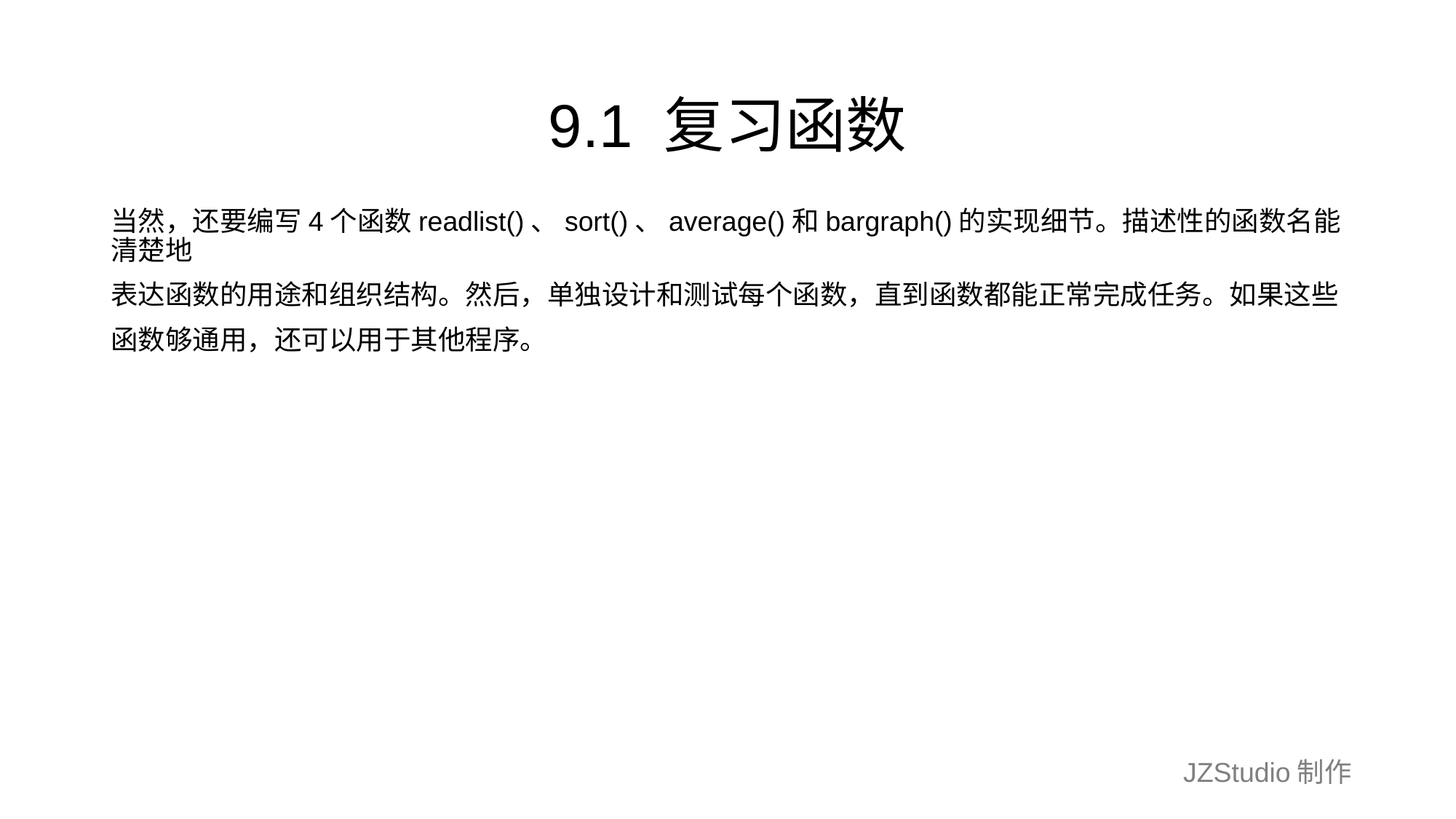

# 9.1 复习函数
当然，还要编写4个函数readlist()、sort()、average()和bargraph()的实现细节。描述性的函数名能清楚地
表达函数的用途和组织结构。然后，单独设计和测试每个函数，直到函数都能正常完成任务。如果这些
函数够通用，还可以用于其他程序。